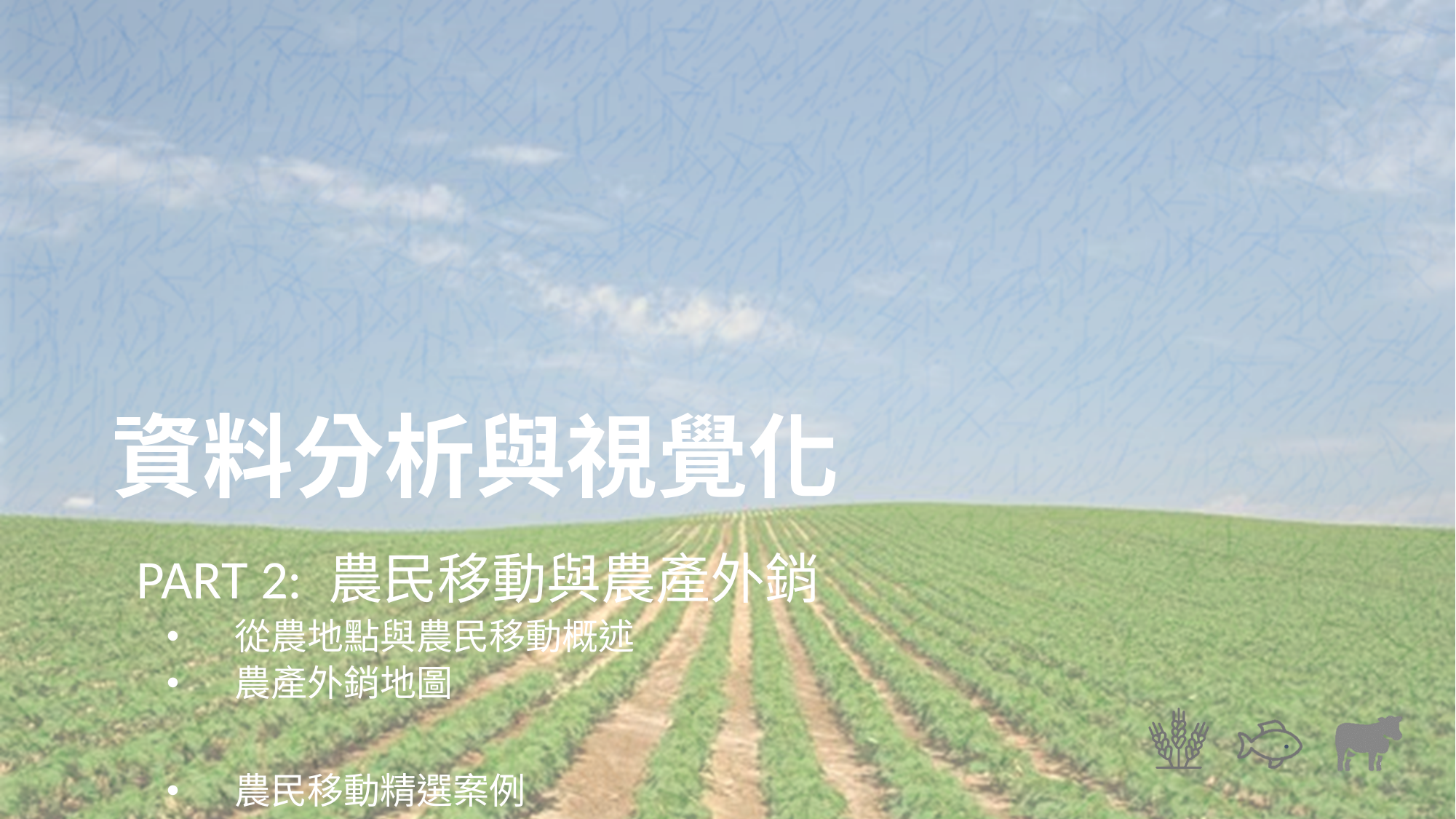

# 資料分析與視覺化
  PART 2: 農民移動與農產外銷
從農地點與農民移動概述
農產外銷地圖

農民移動精選案例